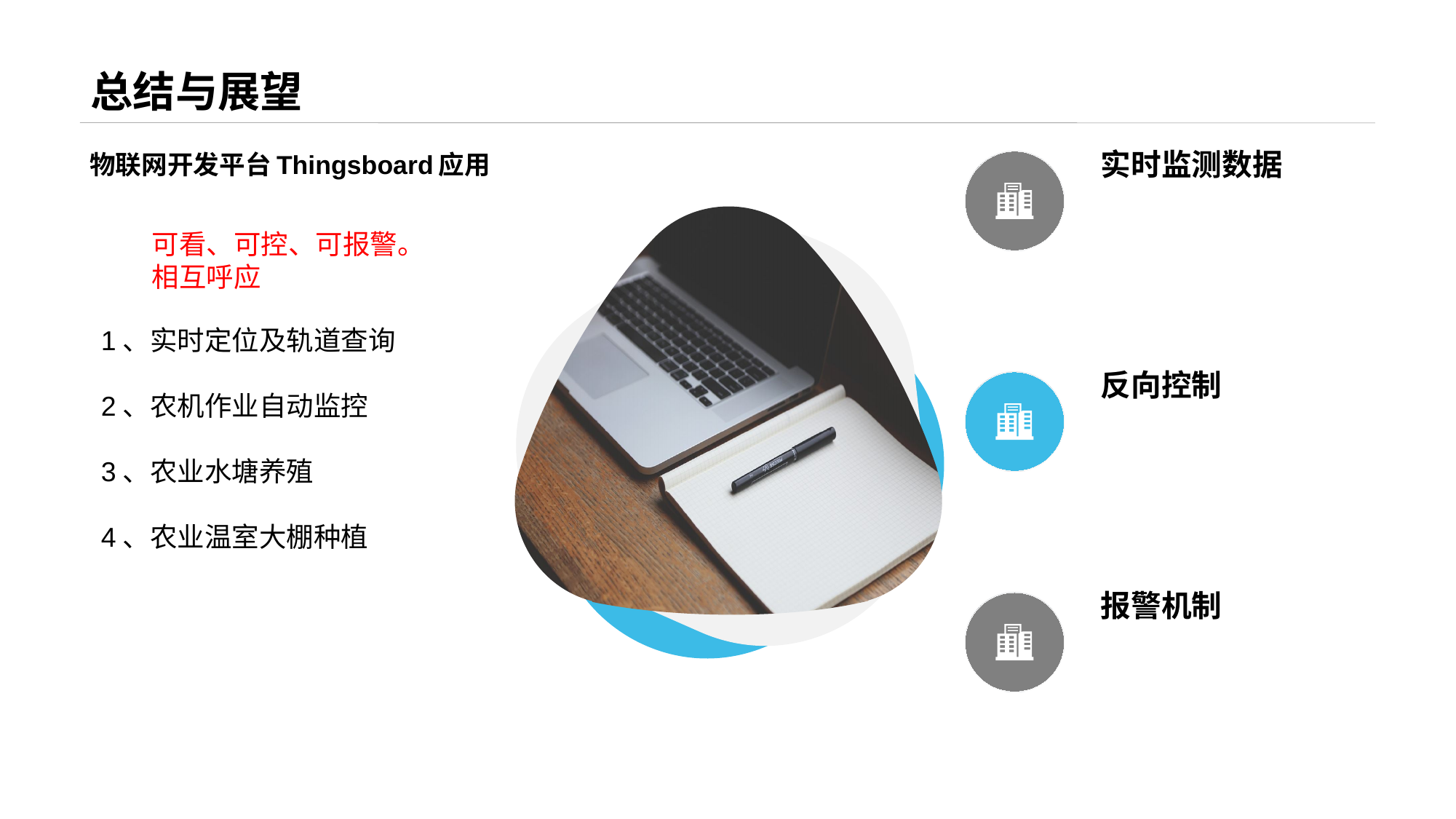

总结与展望
实时监测数据

物联网开发平台Thingsboard应用

1、实时定位及轨道查询

2、农机作业自动监控

3、农业水塘养殖

4、农业温室大棚种植
反向控制

报警机制

可看、可控、可报警。相互呼应